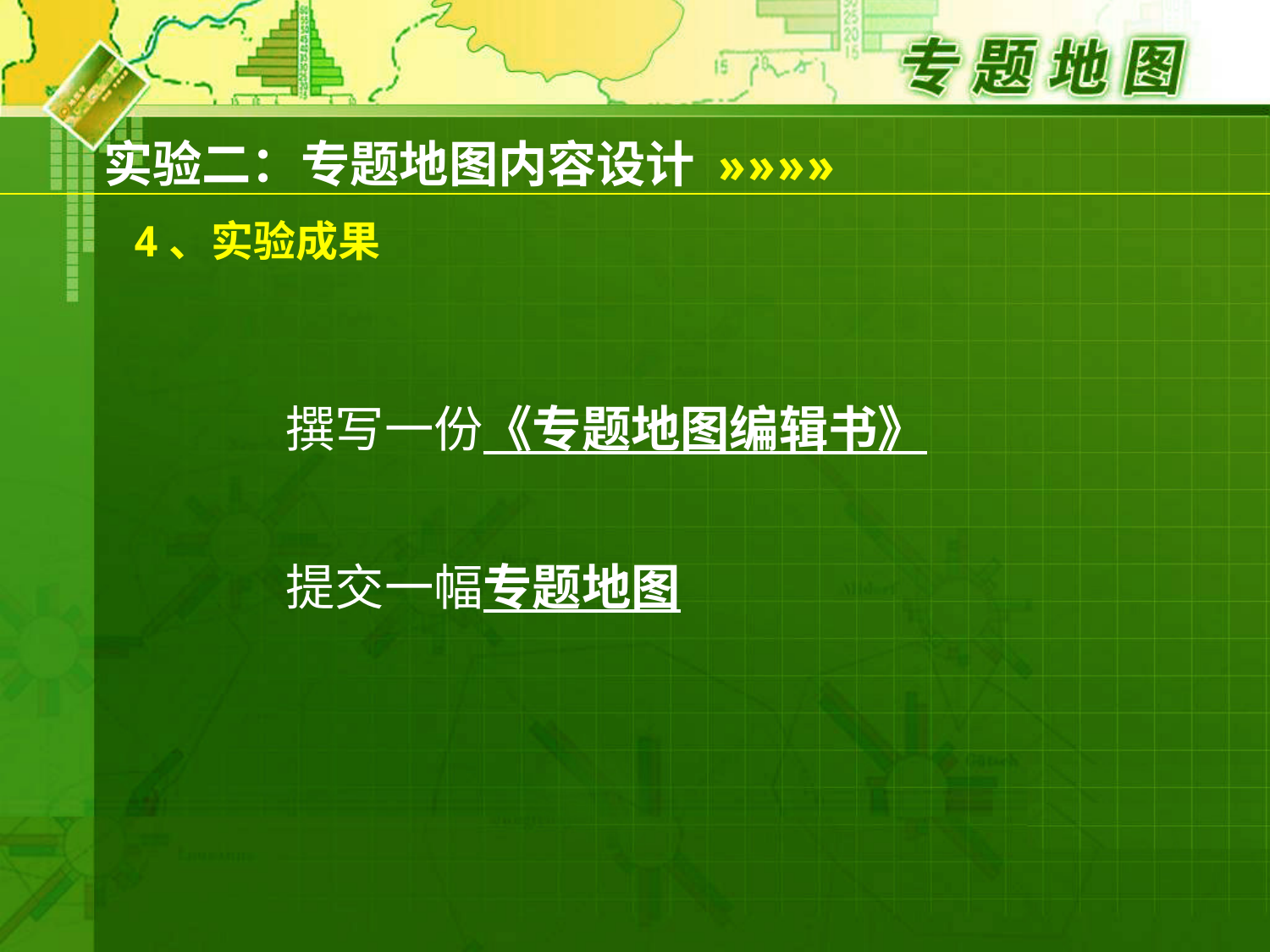

实验二：专题地图内容设计
»»»»
# 4、实验成果
撰写一份《专题地图编辑书》
提交一幅专题地图